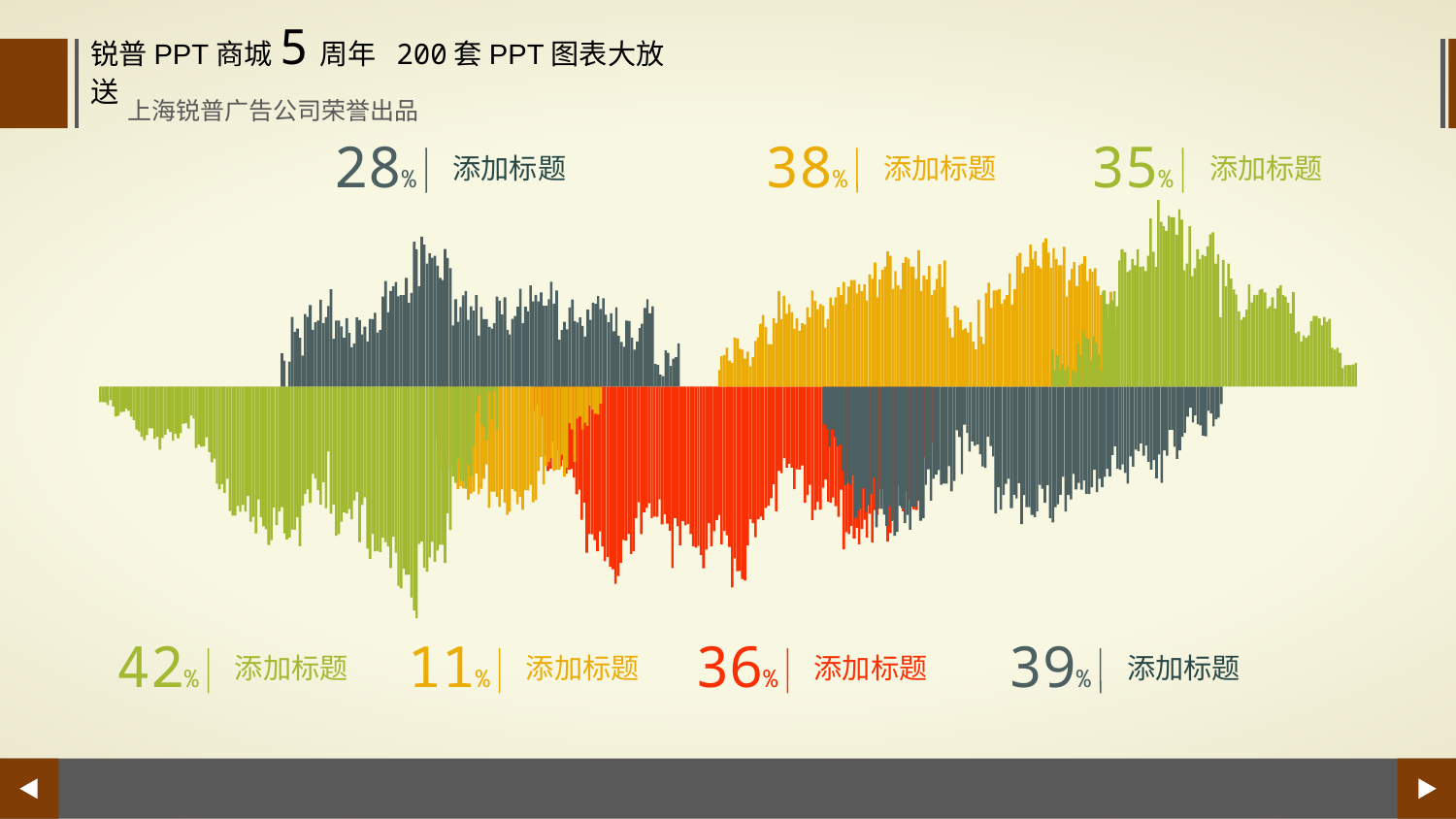

锐普PPT商城5周年  200套PPT图表大放送

上海锐普广告公司荣誉出品
28%
38%
35%
添加标题
添加标题
添加标题

42%
11%
36%
39%
添加标题
添加标题
添加标题
添加标题